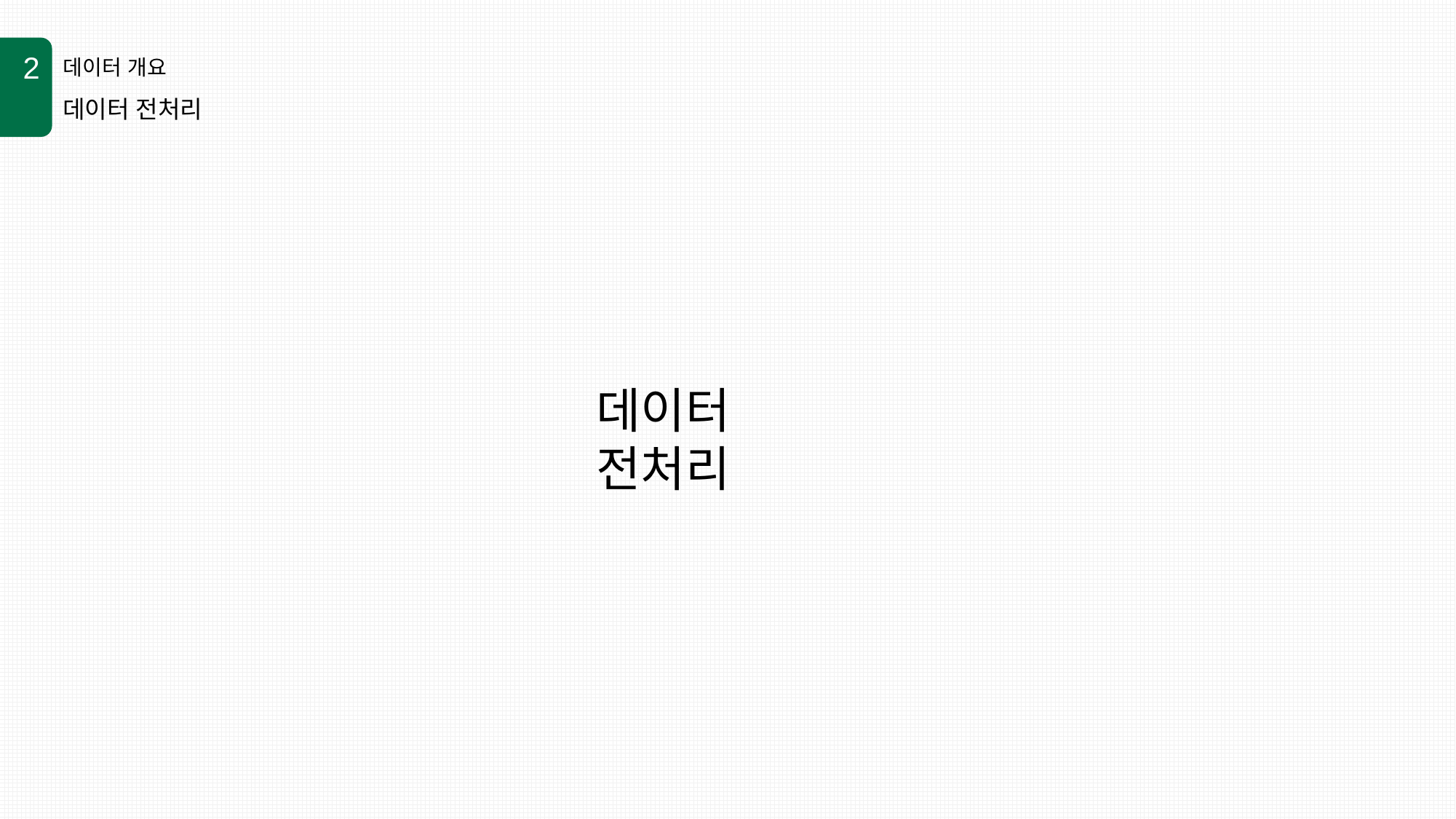

2
데이터 개요
데이터 전처리
데이터 전처리